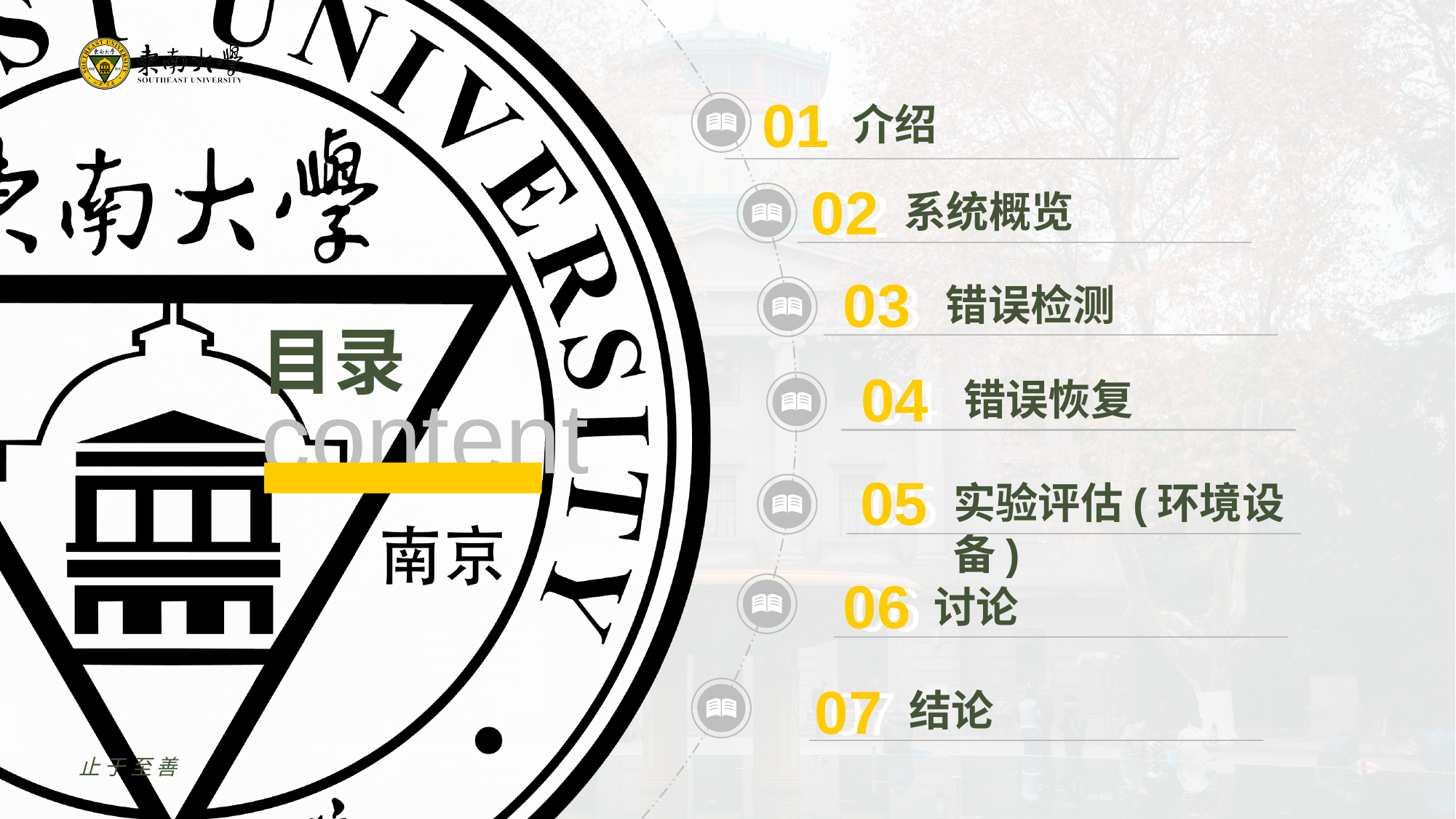

01
01
介绍

02
02
系统概览

03
03
错误检测

04
04
错误恢复

05
05
实验评估(环境设备)

06
06

讨论
07
07

结论
止于至善